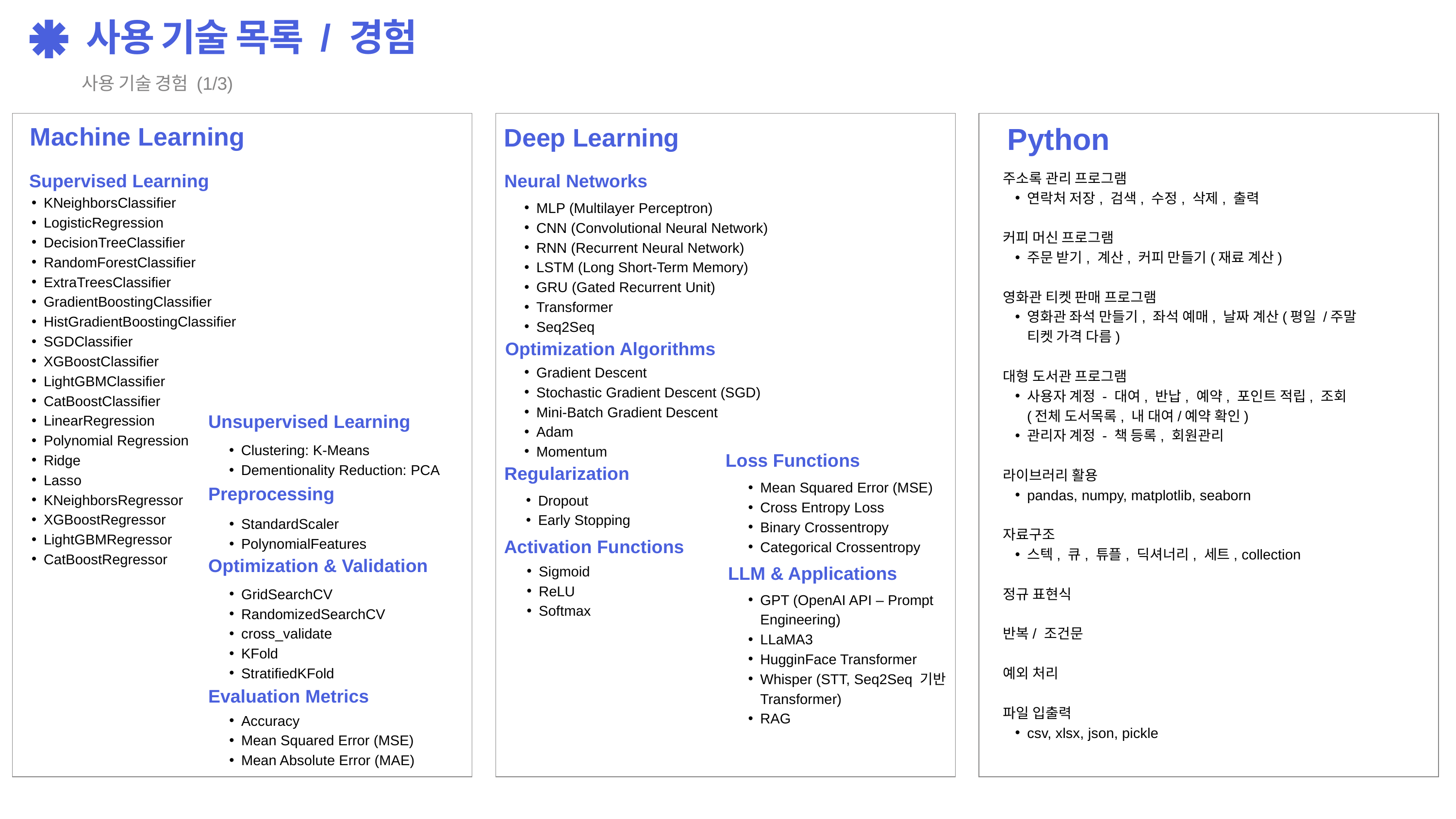

사용 기술 목록 / 경험
사용 기술 경험 (1/3)

Python
Machine Learning
Deep Learning
Supervised Learning
Neural Networks
주소록 관리 프로그램
연락처 저장, 검색, 수정, 삭제, 출력

커피 머신 프로그램
주문 받기, 계산, 커피 만들기(재료 계산)

영화관 티켓 판매 프로그램
영화관 좌석 만들기, 좌석 예매, 날짜 계산(평일 /주말 티켓 가격 다름)

대형 도서관 프로그램
사용자 계정 - 대여, 반납, 예약, 포인트 적립, 조회
      (전체 도서목록, 내 대여/예약 확인)
관리자 계정 - 책 등록, 회원관리

라이브러리 활용
pandas, numpy, matplotlib, seaborn

자료구조
스텍, 큐, 튜플, 딕셔너리, 세트, collection

정규 표현식

반복/ 조건문

예외 처리

파일 입출력
csv, xlsx, json, pickle
KNeighborsClassifier
LogisticRegression
DecisionTreeClassifier
RandomForestClassifier
ExtraTreesClassifier
GradientBoostingClassifier
HistGradientBoostingClassifier
SGDClassifier
XGBoostClassifier
LightGBMClassifier
CatBoostClassifier
LinearRegression
Polynomial Regression
Ridge
Lasso
KNeighborsRegressor
XGBoostRegressor
LightGBMRegressor
CatBoostRegressor
MLP (Multilayer Perceptron)
CNN (Convolutional Neural Network)
RNN (Recurrent Neural Network)
LSTM (Long Short-Term Memory)
GRU (Gated Recurrent Unit)
Transformer
Seq2Seq
Optimization Algorithms
Gradient Descent
Stochastic Gradient Descent (SGD)
Mini-Batch Gradient Descent
Adam
Momentum
Unsupervised Learning
Clustering: K-Means
Dementionality Reduction: PCA
Loss Functions
Regularization
Mean Squared Error (MSE)
Cross Entropy Loss
Binary Crossentropy
Categorical Crossentropy
Preprocessing
Dropout
Early Stopping
StandardScaler
PolynomialFeatures
Activation Functions
Optimization & Validation
LLM & Applications
Sigmoid
ReLU
Softmax
GridSearchCV
RandomizedSearchCV
cross_validate
KFold
StratifiedKFold
GPT (OpenAI API – Prompt Engineering)
LLaMA3
HugginFace Transformer
Whisper (STT, Seq2Seq 기반 Transformer)
RAG
Evaluation Metrics
Accuracy
Mean Squared Error (MSE)
Mean Absolute Error (MAE)